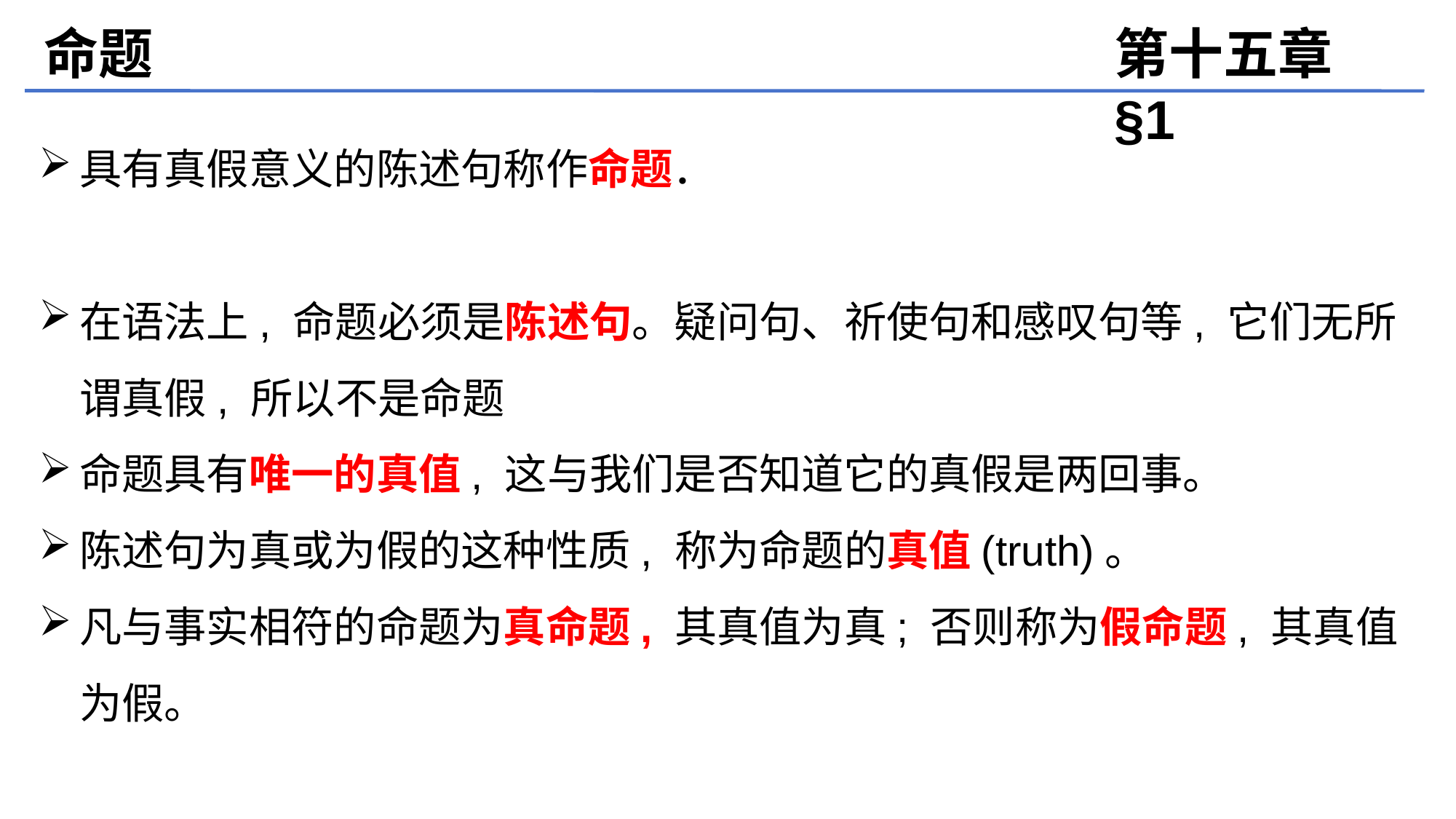

命题
第十五章 §1
具有真假意义的陈述句称作命题．

在语法上, 命题必须是陈述句。疑问句、祈使句和感叹句等, 它们无所谓真假, 所以不是命题
命题具有唯一的真值, 这与我们是否知道它的真假是两回事。
陈述句为真或为假的这种性质, 称为命题的真值(truth)。
凡与事实相符的命题为真命题, 其真值为真; 否则称为假命题, 其真值为假。